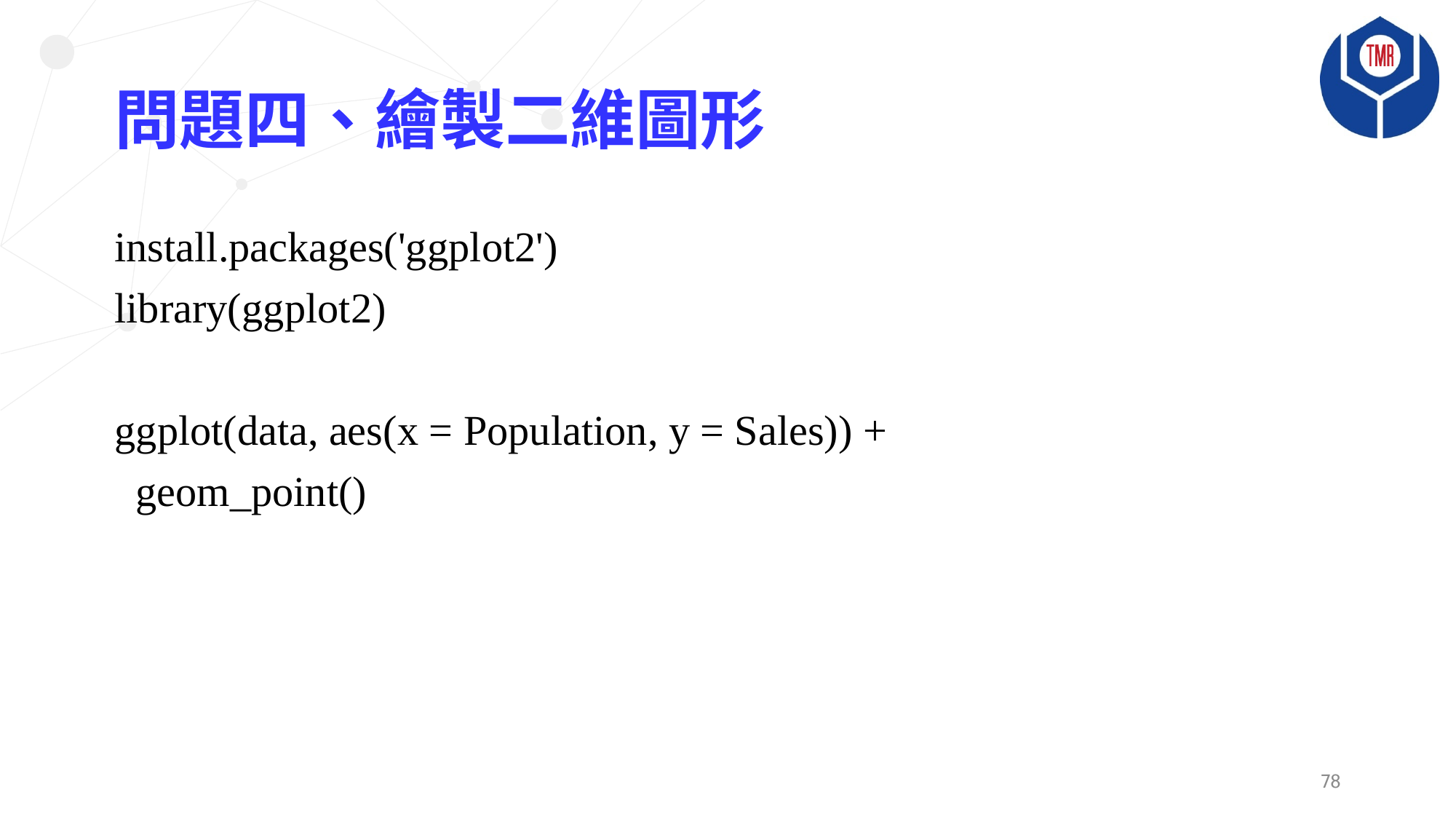

# 問題四、繪製二維圖形
install.packages('ggplot2')
library(ggplot2)

ggplot(data, aes(x = Population, y = Sales)) +
  geom_point()
78